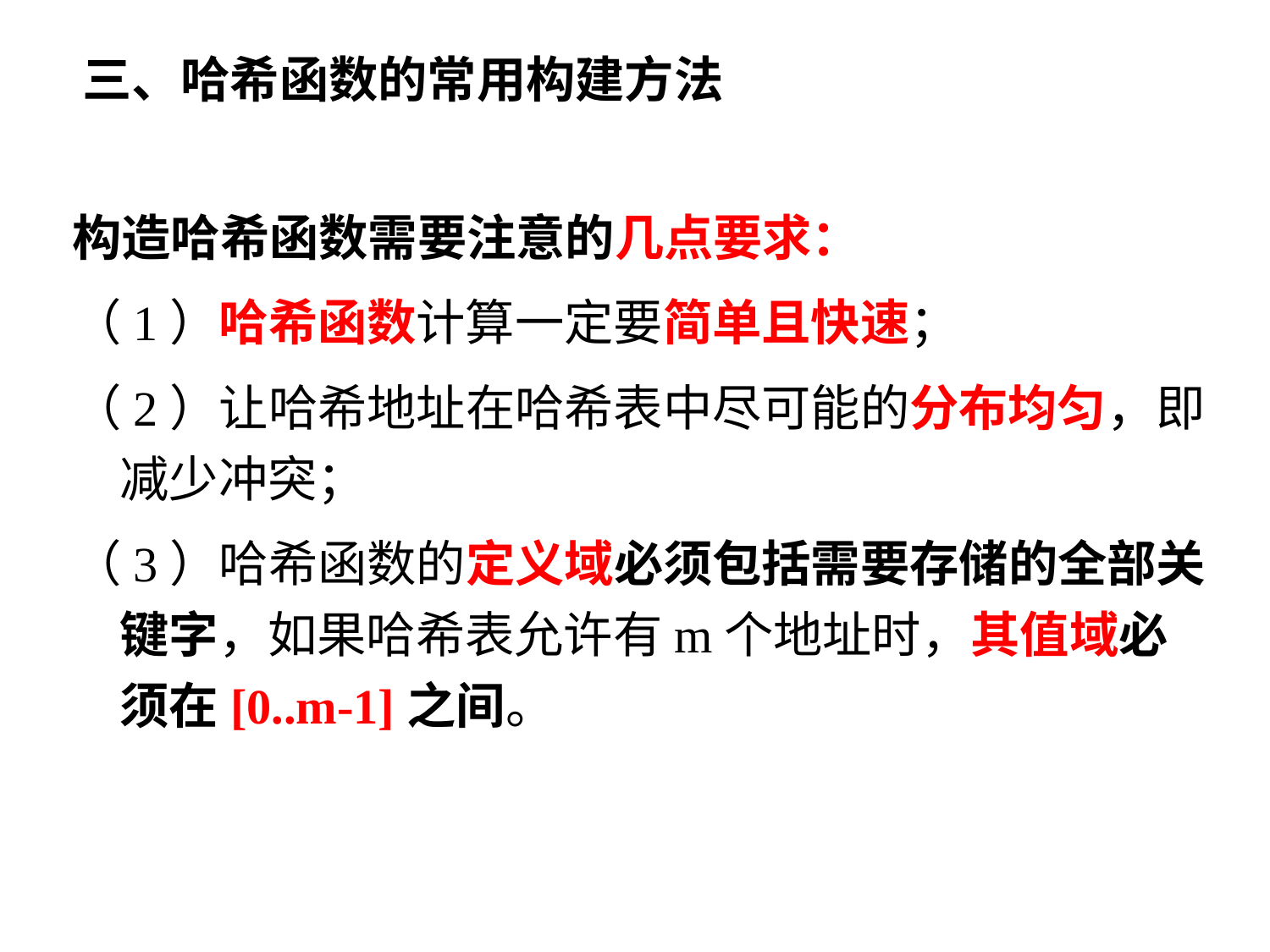

# 三、哈希函数的常用构建方法
构造哈希函数需要注意的几点要求：
（1）哈希函数计算一定要简单且快速；
（2）让哈希地址在哈希表中尽可能的分布均匀，即减少冲突；
（3）哈希函数的定义域必须包括需要存储的全部关键字，如果哈希表允许有m个地址时，其值域必须在[0..m-1]之间。